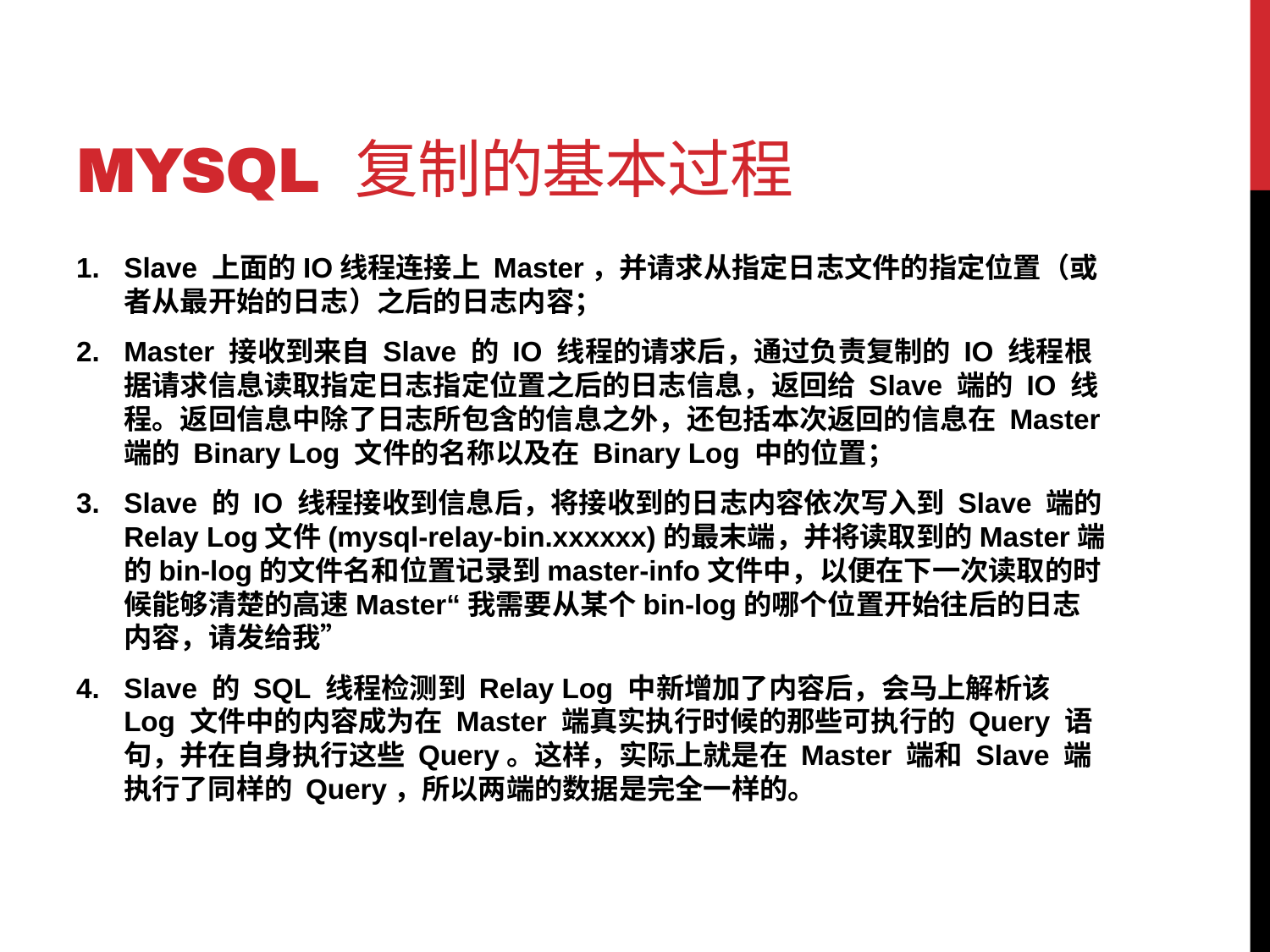

# MySQL 复制的基本过程
Slave 上面的IO线程连接上 Master，并请求从指定日志文件的指定位置（或者从最开始的日志）之后的日志内容；
Master 接收到来自 Slave 的 IO 线程的请求后，通过负责复制的 IO 线程根据请求信息读取指定日志指定位置之后的日志信息，返回给 Slave 端的 IO 线程。返回信息中除了日志所包含的信息之外，还包括本次返回的信息在 Master 端的 Binary Log 文件的名称以及在 Binary Log 中的位置；
Slave 的 IO 线程接收到信息后，将接收到的日志内容依次写入到 Slave 端的Relay Log文件(mysql-relay-bin.xxxxxx)的最末端，并将读取到的Master端的bin-log的文件名和位置记录到master-info文件中，以便在下一次读取的时候能够清楚的高速Master“我需要从某个bin-log的哪个位置开始往后的日志内容，请发给我”
Slave 的 SQL 线程检测到 Relay Log 中新增加了内容后，会马上解析该 Log 文件中的内容成为在 Master 端真实执行时候的那些可执行的 Query 语句，并在自身执行这些 Query。这样，实际上就是在 Master 端和 Slave 端执行了同样的 Query，所以两端的数据是完全一样的。